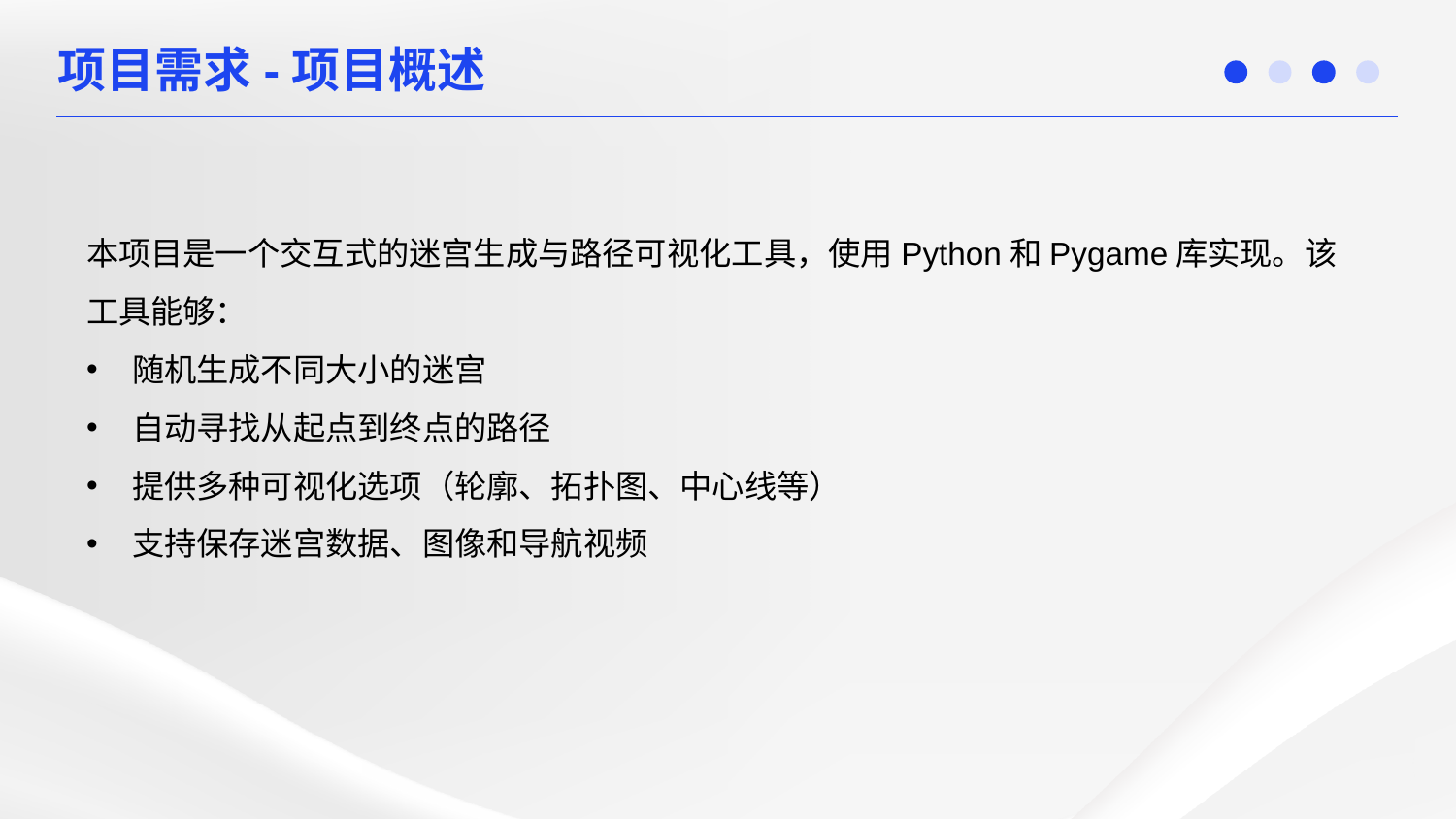

项目需求-项目概述

本项目是一个交互式的迷宫生成与路径可视化工具，使用Python和Pygame库实现。该工具能够：
随机生成不同大小的迷宫
自动寻找从起点到终点的路径
提供多种可视化选项（轮廓、拓扑图、中心线等）
支持保存迷宫数据、图像和导航视频